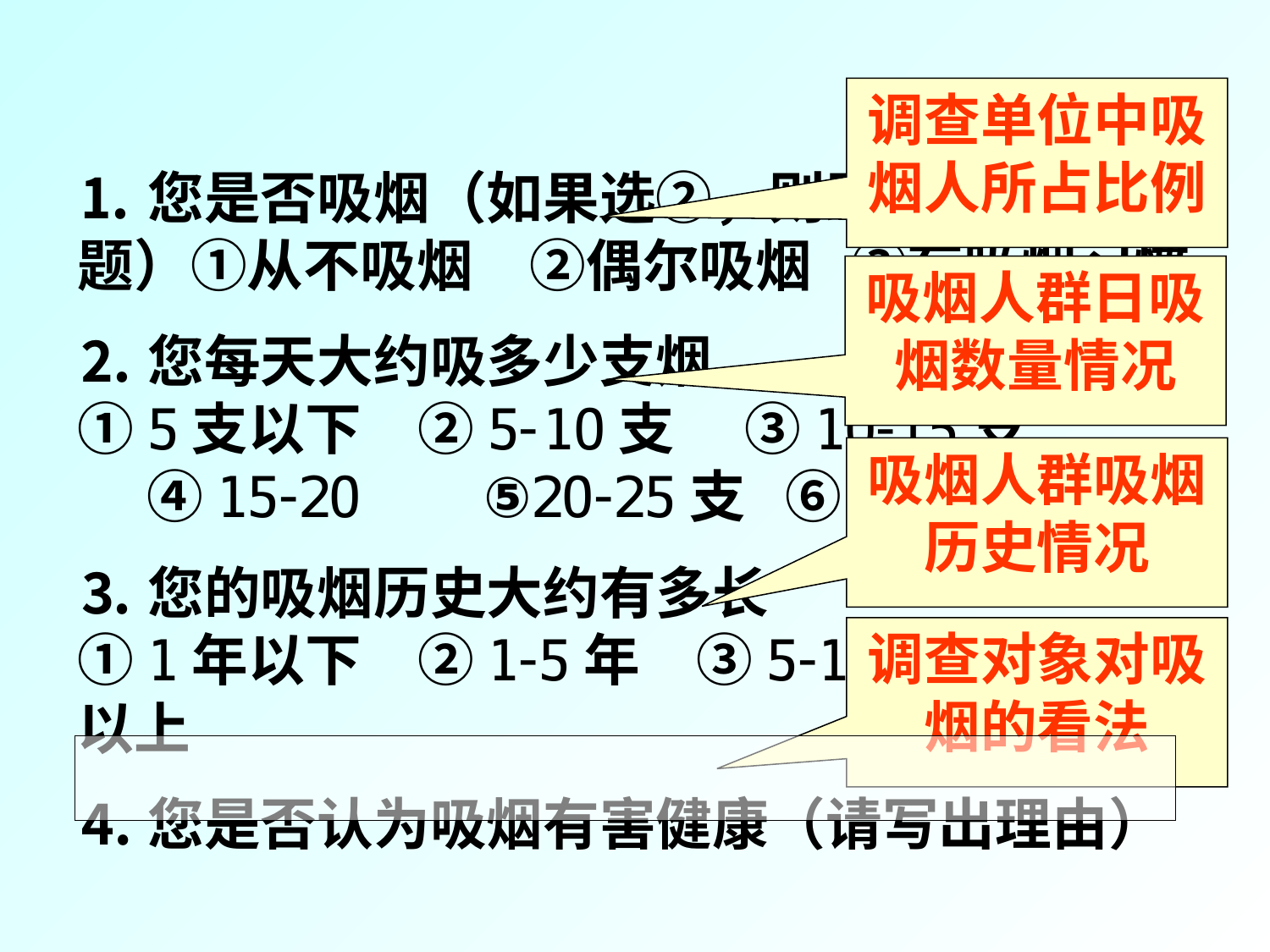

调查单位中吸烟人所占比例
⒈您是否吸烟（如果选②，则跳过⒉、 ⒊题）①从不吸烟　②偶尔吸烟   ③有吸烟习惯
⒉您每天大约吸多少支烟　　　　　　　　　①5支以下　②5-10支　 ③10-15支　　　　 ④15-20       ⑤20-25支   ⑥25支以上
⒊您的吸烟历史大约有多长　　　　　　　　 ①1年以下　②1-5年　③5-10年　④10年以上
⒋您是否认为吸烟有害健康（请写出理由）

吸烟人群日吸烟数量情况
吸烟人群吸烟历史情况
调查对象对吸烟的看法